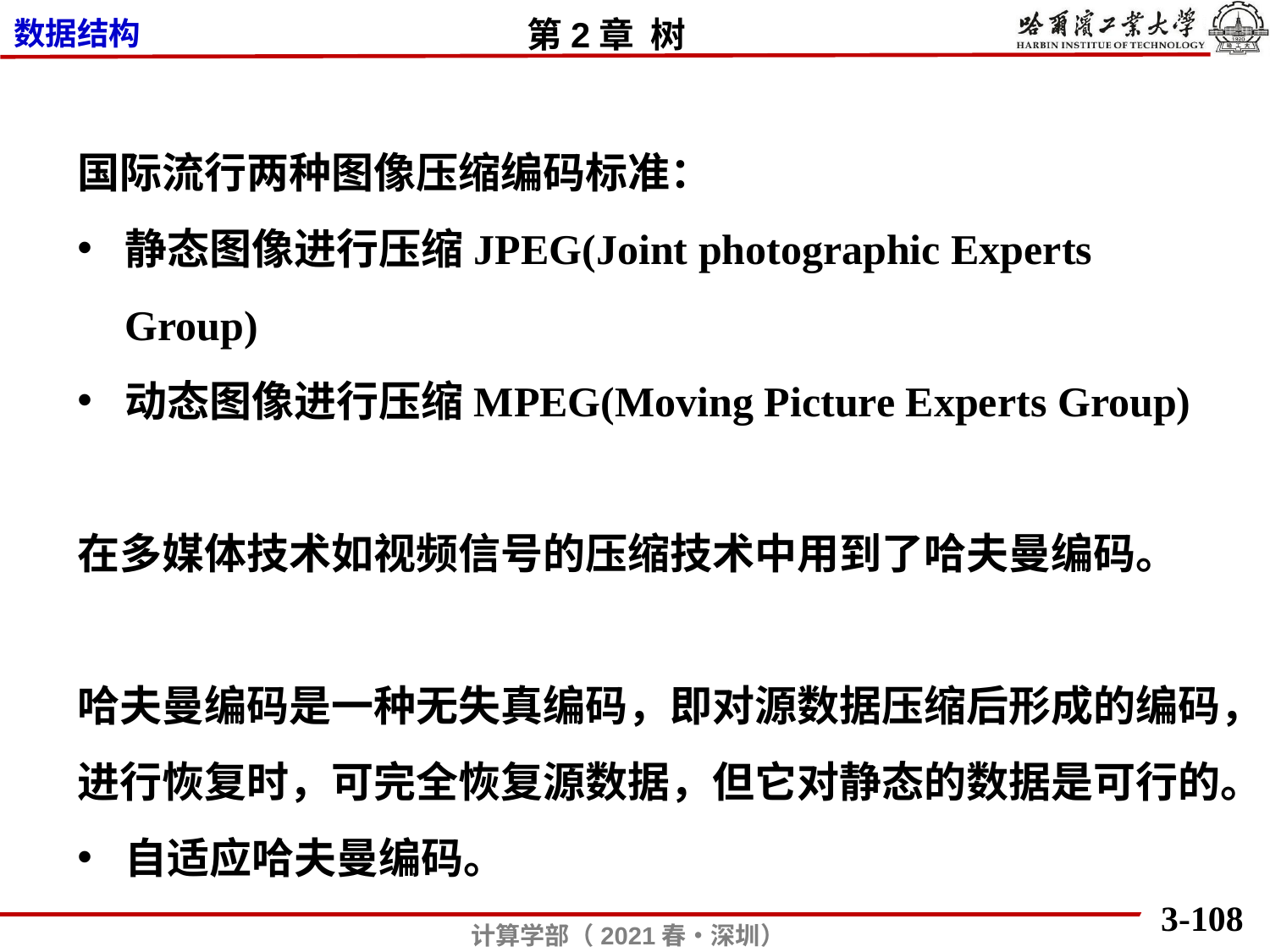

国际流行两种图像压缩编码标准：
静态图像进行压缩JPEG(Joint photographic Experts Group)
动态图像进行压缩MPEG(Moving Picture Experts Group)

在多媒体技术如视频信号的压缩技术中用到了哈夫曼编码。

哈夫曼编码是一种无失真编码，即对源数据压缩后形成的编码，进行恢复时，可完全恢复源数据，但它对静态的数据是可行的。
自适应哈夫曼编码。